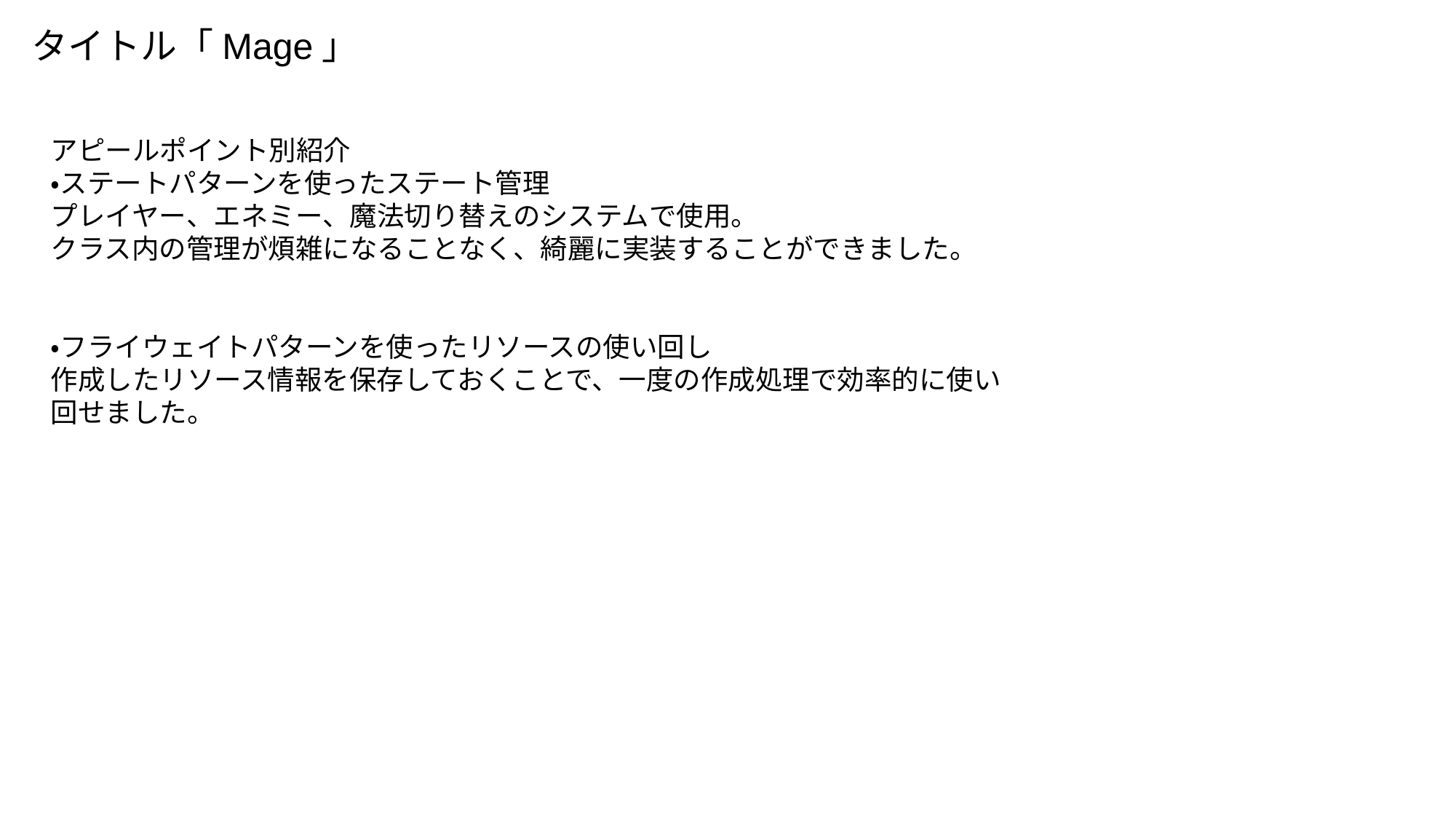

使用ファイル名と行を明記すること
タイトル「Mage」

アピールポイント別紹介
・ステートパターンを使ったステート管理
プレイヤー、エネミー、魔法切り替えのシステムで使用。
クラス内の管理が煩雑になることなく、綺麗に実装することができました。

・フライウェイトパターンを使ったリソースの使い回し
作成したリソース情報を保存しておくことで、一度の作成処理で効率的に使い回せました。